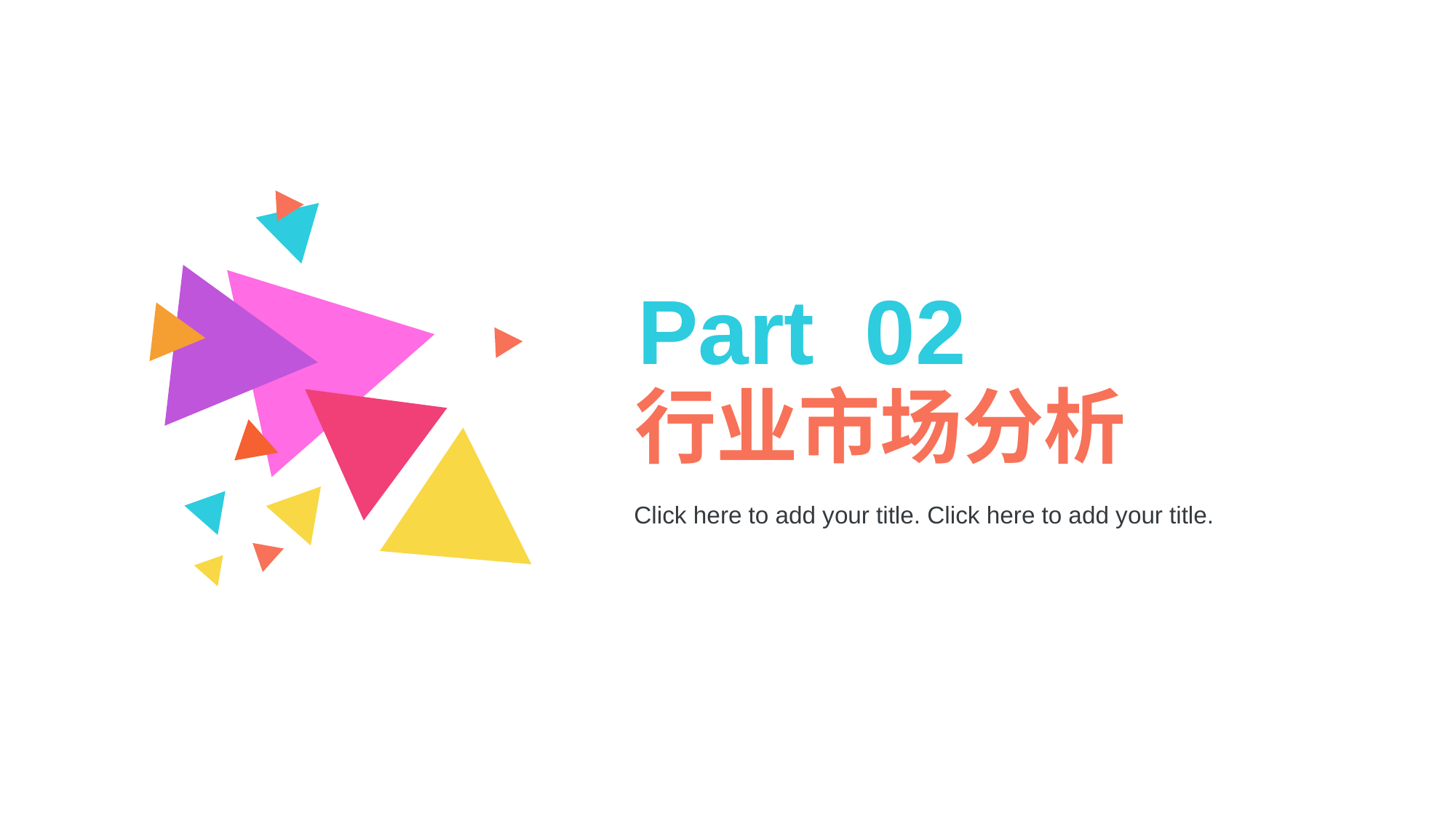

Part  02
行业市场分析
Click here to add your title. Click here to add your title.